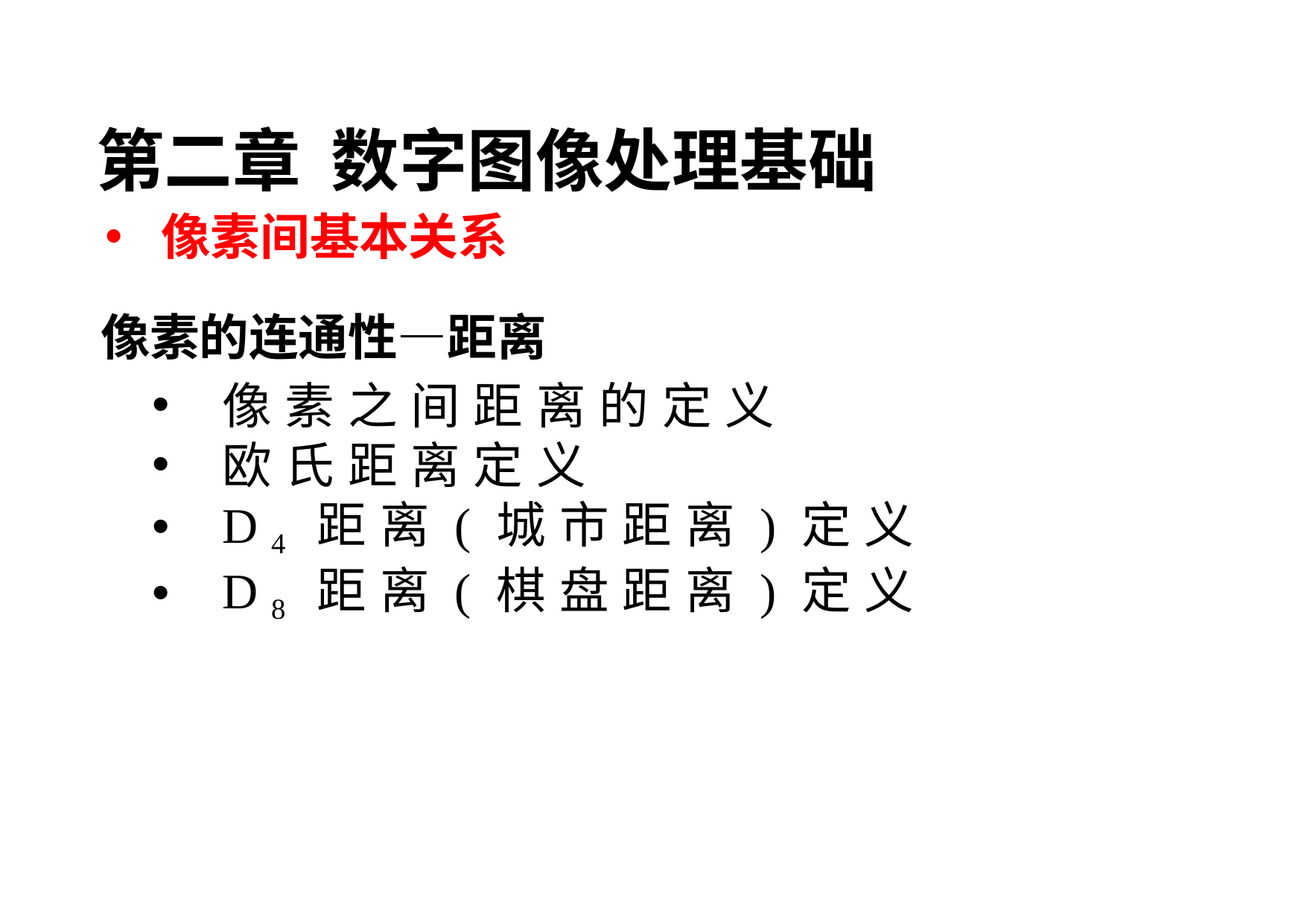

第二章  数字图像处理基础
像素间基本关系
# 像素的连通性—距离
像素之间距离的定义
欧氏距离定义
D4距离(城市距离)定义
D8距离(棋盘距离)定义
93